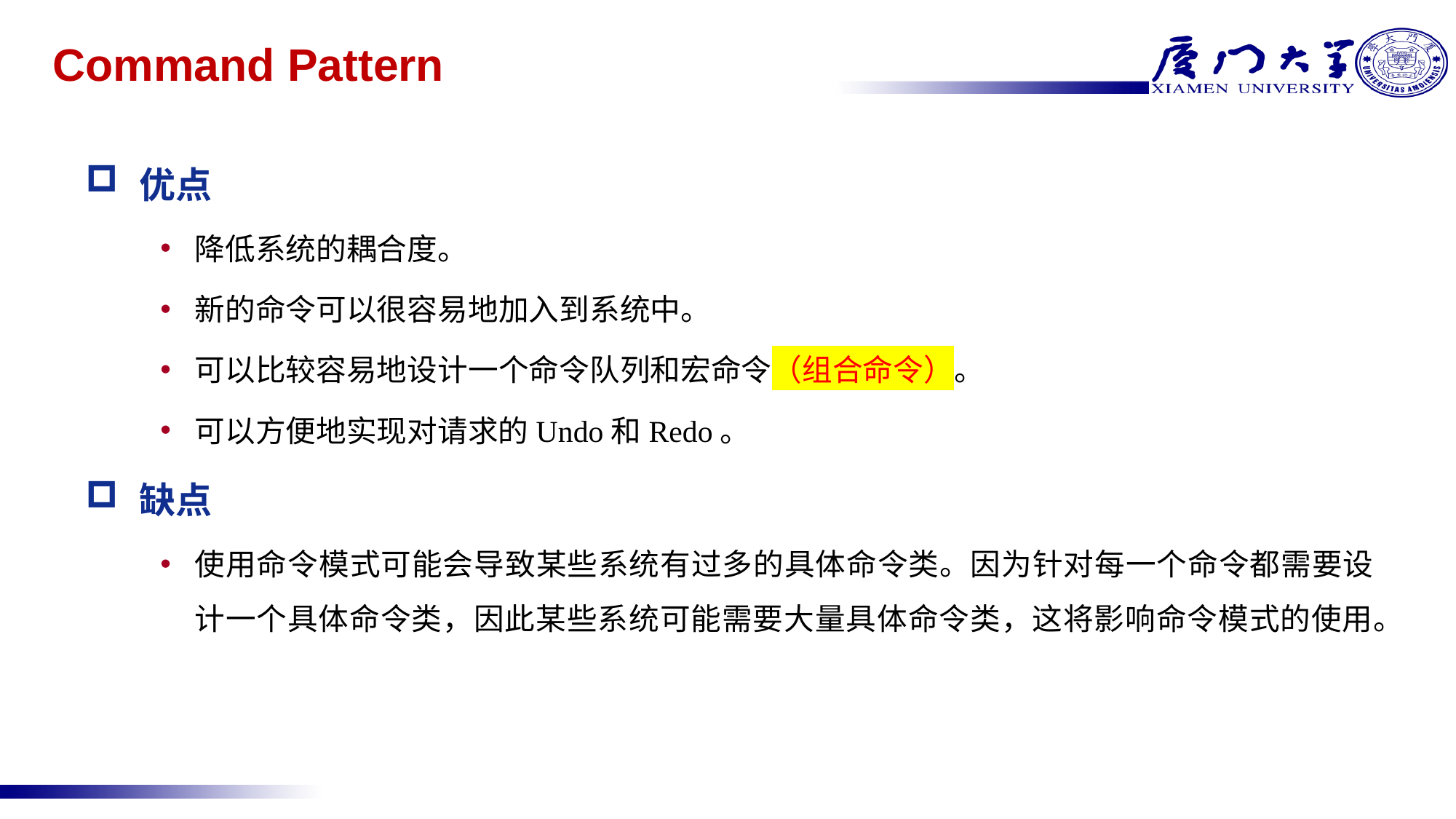

# Command Pattern
优点
降低系统的耦合度。
新的命令可以很容易地加入到系统中。
可以比较容易地设计一个命令队列和宏命令（组合命令）。
可以方便地实现对请求的Undo和Redo。
缺点
使用命令模式可能会导致某些系统有过多的具体命令类。因为针对每一个命令都需要设计一个具体命令类，因此某些系统可能需要大量具体命令类，这将影响命令模式的使用。